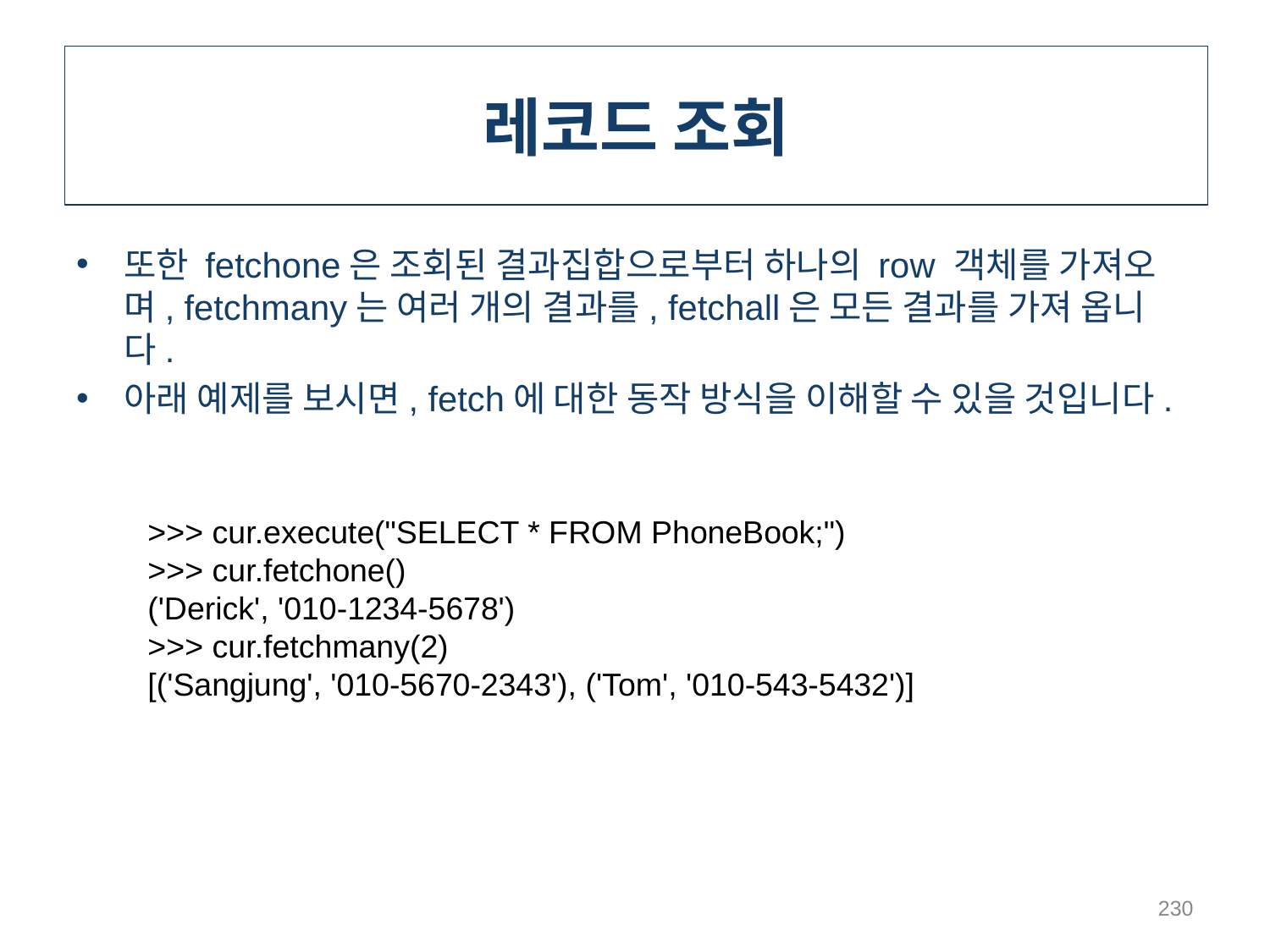

# 레코드 조회
또한 fetchone은 조회된 결과집합으로부터 하나의 row 객체를 가져오며, fetchmany는 여러 개의 결과를, fetchall은 모든 결과를 가져 옵니다.
아래 예제를 보시면, fetch에 대한 동작 방식을 이해할 수 있을 것입니다.

>>> cur.execute("SELECT * FROM PhoneBook;")
>>> cur.fetchone()
('Derick', '010-1234-5678')
>>> cur.fetchmany(2)
[('Sangjung', '010-5670-2343'), ('Tom', '010-543-5432')]
230